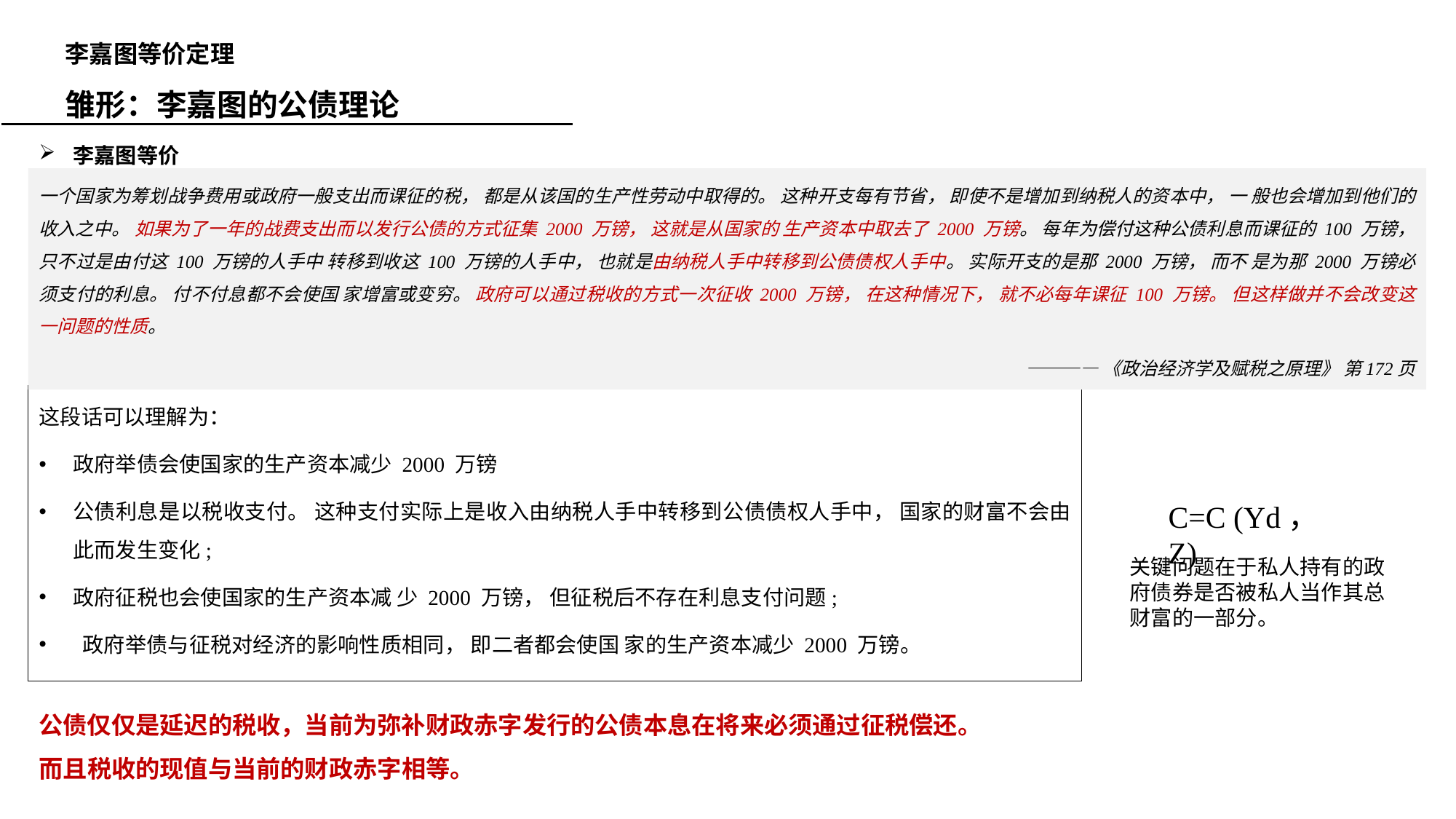

李嘉图等价定理
雏形：李嘉图的公债理论
李嘉图等价
一个国家为筹划战争费用或政府一般支出而课征的税， 都是从该国的生产性劳动中取得的。 这种开支每有节省， 即使不是增加到纳税人的资本中， 一 般也会增加到他们的收入之中。 如果为了一年的战费支出而以发行公债的方式征集 2000 万镑， 这就是从国家的 生产资本中取去了 2000 万镑。 每年为偿付这种公债利息而课征的 100 万镑， 只不过是由付这 100 万镑的人手中 转移到收这 100 万镑的人手中， 也就是由纳税人手中转移到公债债权人手中。 实际开支的是那 2000 万镑， 而不 是为那 2000 万镑必须支付的利息。 付不付息都不会使国 家增富或变穷。 政府可以通过税收的方式一次征收 2000 万镑， 在这种情况下， 就不必每年课征 100 万镑。 但这样做并不会改变这一问题的性质。
————《政治经济学及赋税之原理》 第172页
这段话可以理解为：
政府举债会使国家的生产资本减少 2000 万镑
公债利息是以税收支付。 这种支付实际上是收入由纳税人手中转移到公债债权人手中， 国家的财富不会由 此而发生变化;
政府征税也会使国家的生产资本减 少 2000 万镑， 但征税后不存在利息支付问题;
 政府举债与征税对经济的影响性质相同， 即二者都会使国 家的生产资本减少 2000 万镑。
C=C (Yd， Z)
关键问题在于私人持有的政府债券是否被私人当作其总财富的一部分。
公债仅仅是延迟的税收，当前为弥补财政赤字发行的公债本息在将来必须通过征税偿还。
而且税收的现值与当前的财政赤字相等。